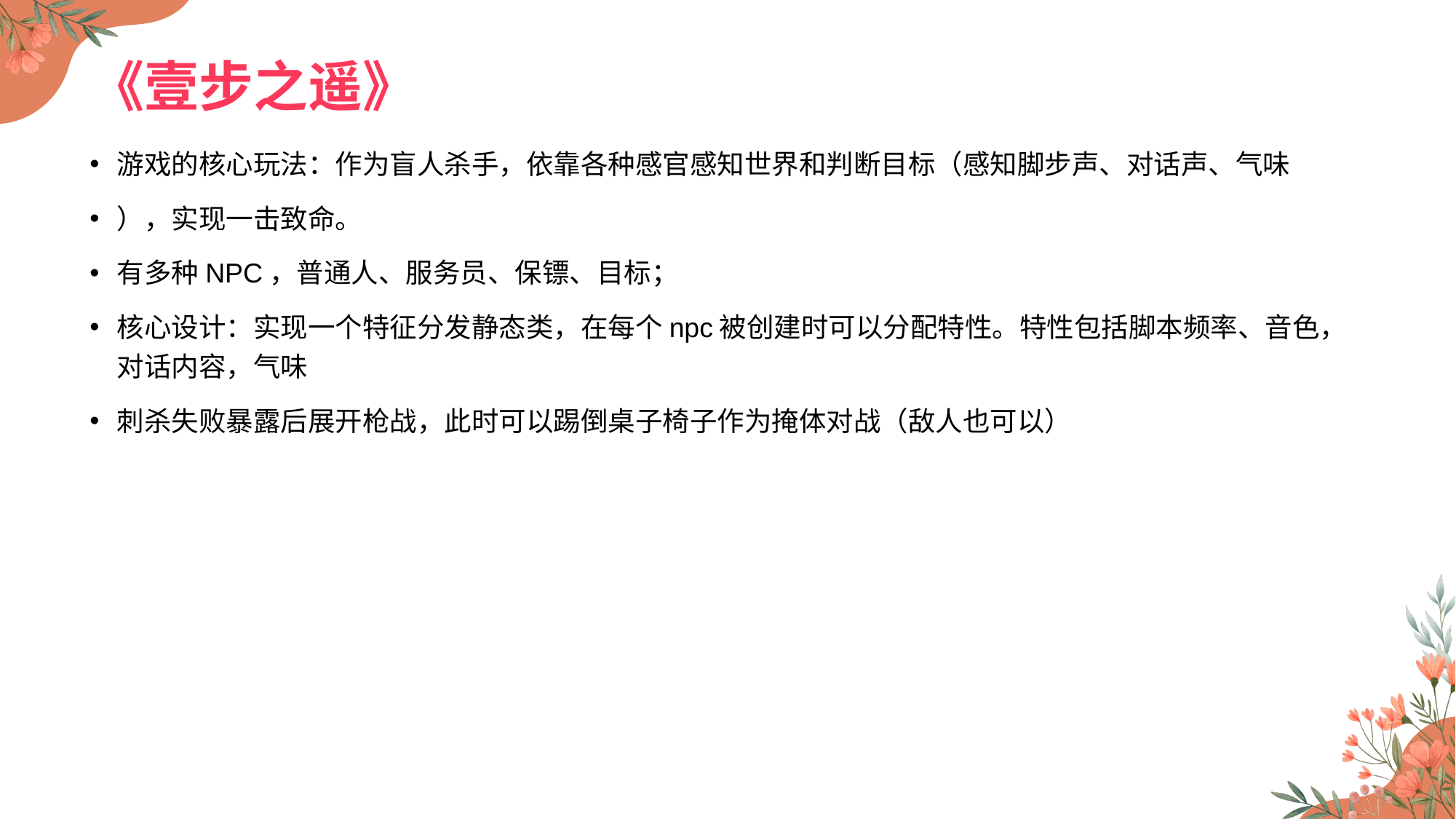

# 《壹步之遥》
游戏的核心玩法：作为盲人杀手，依靠各种感官感知世界和判断目标（感知脚步声、对话声、气味
），实现一击致命。
有多种NPC，普通人、服务员、保镖、目标；
核心设计：实现一个特征分发静态类，在每个npc被创建时可以分配特性。特性包括脚本频率、音色，对话内容，气味
刺杀失败暴露后展开枪战，此时可以踢倒桌子椅子作为掩体对战（敌人也可以）